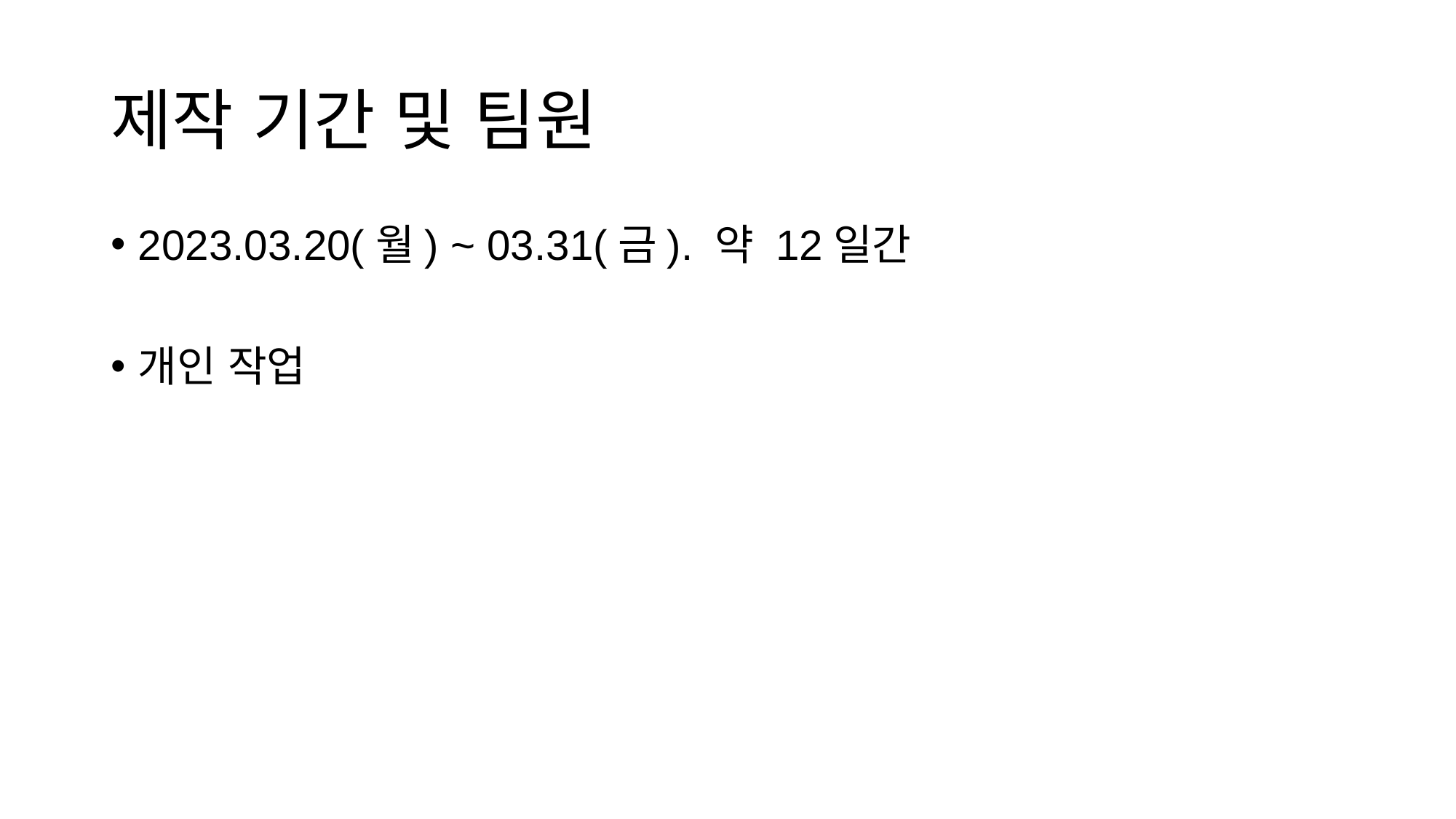

# 제작 기간 및 팀원
2023.03.20(월) ~ 03.31(금). 약 12일간

개인 작업